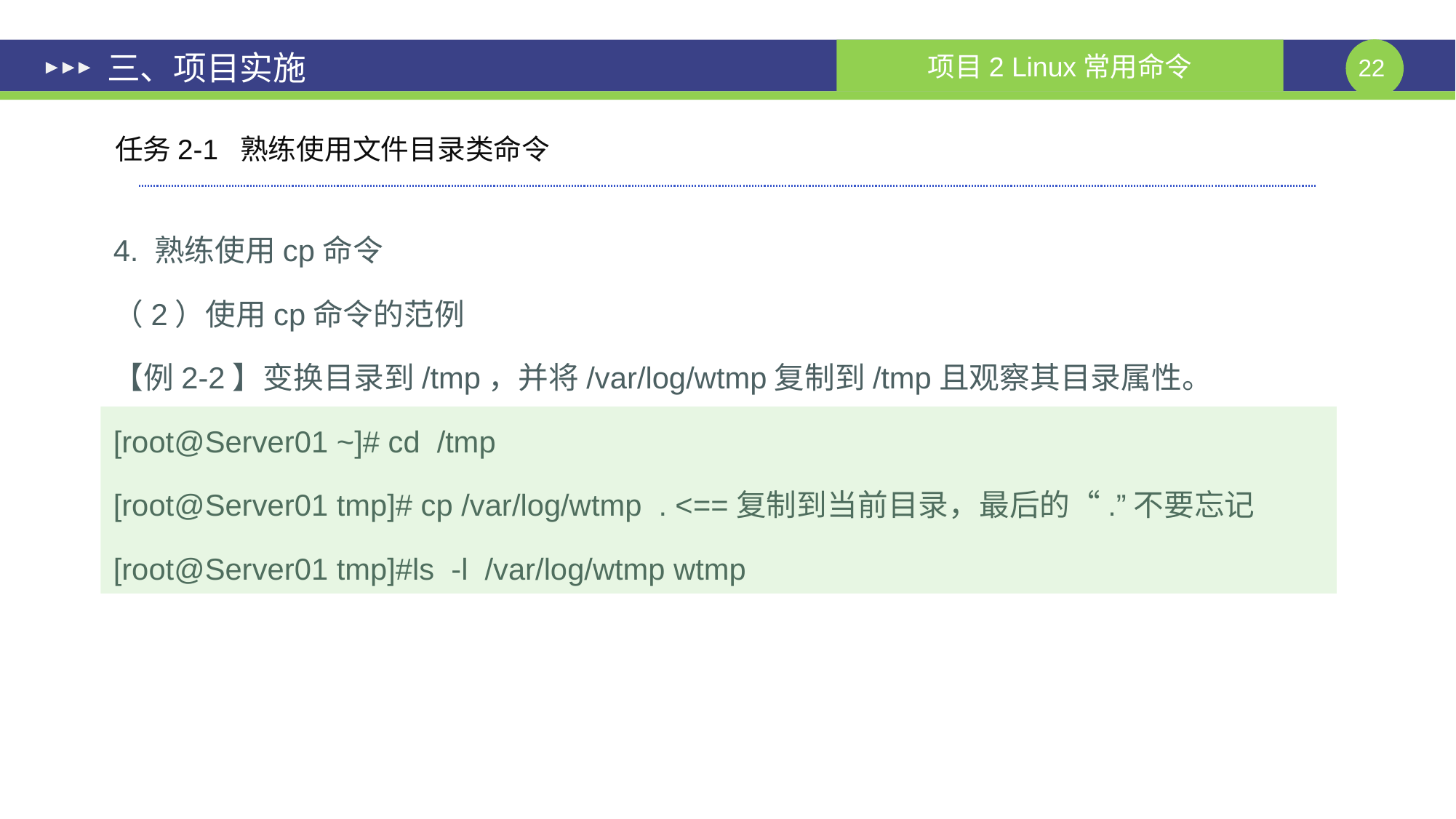

# 三、项目实施
任务2-1  熟练使用文件目录类命令

4. 熟练使用cp命令
（2）使用cp命令的范例
【例2-2】变换目录到/tmp，并将/var/log/wtmp复制到/tmp且观察其目录属性。
[root@Server01 ~]# cd  /tmp
[root@Server01 tmp]# cp /var/log/wtmp  . <==复制到当前目录，最后的“.”不要忘记
[root@Server01 tmp]#ls  -l  /var/log/wtmp wtmp